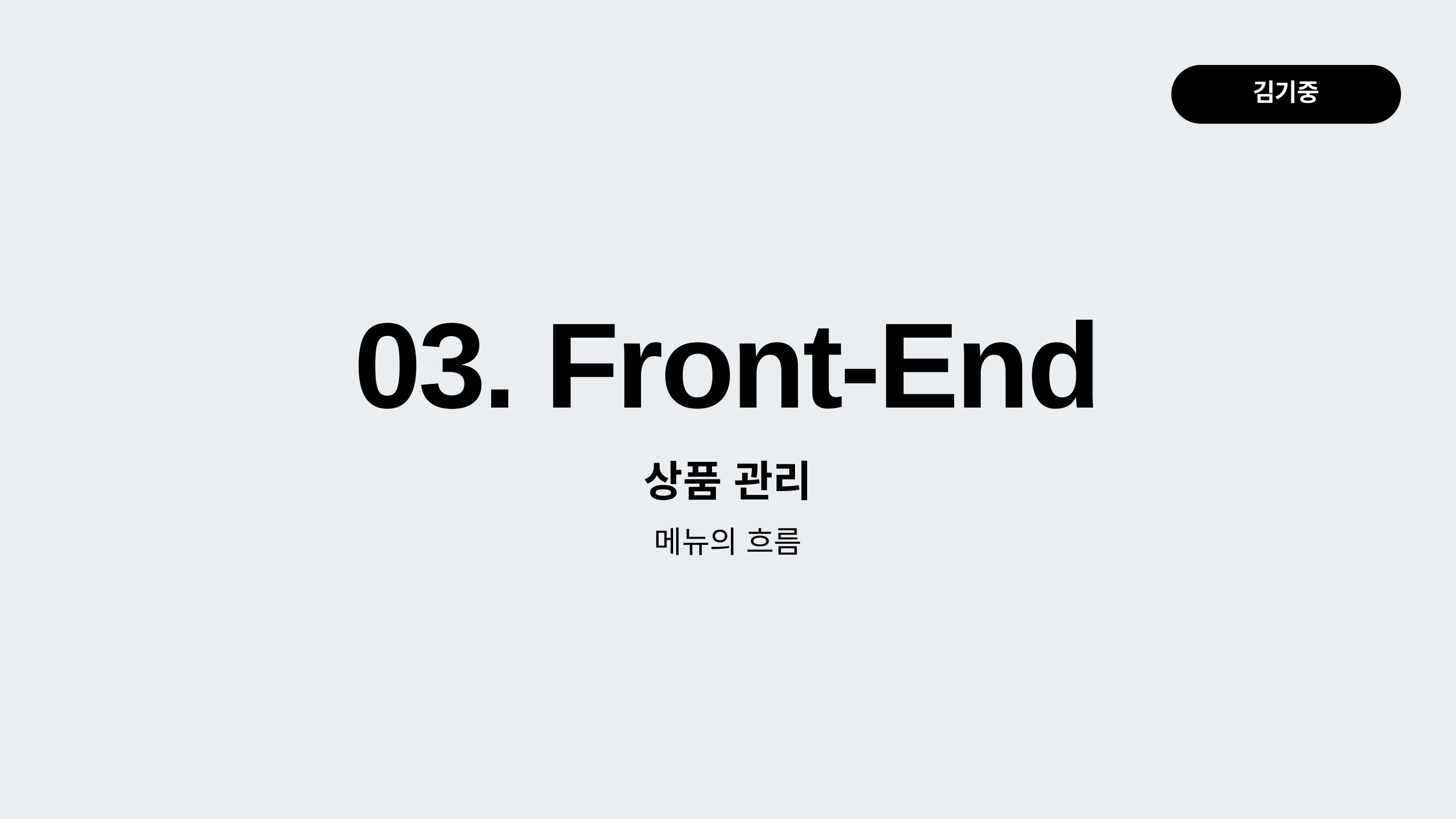

김기중
03. Front-End
상품 관리
메뉴의 흐름